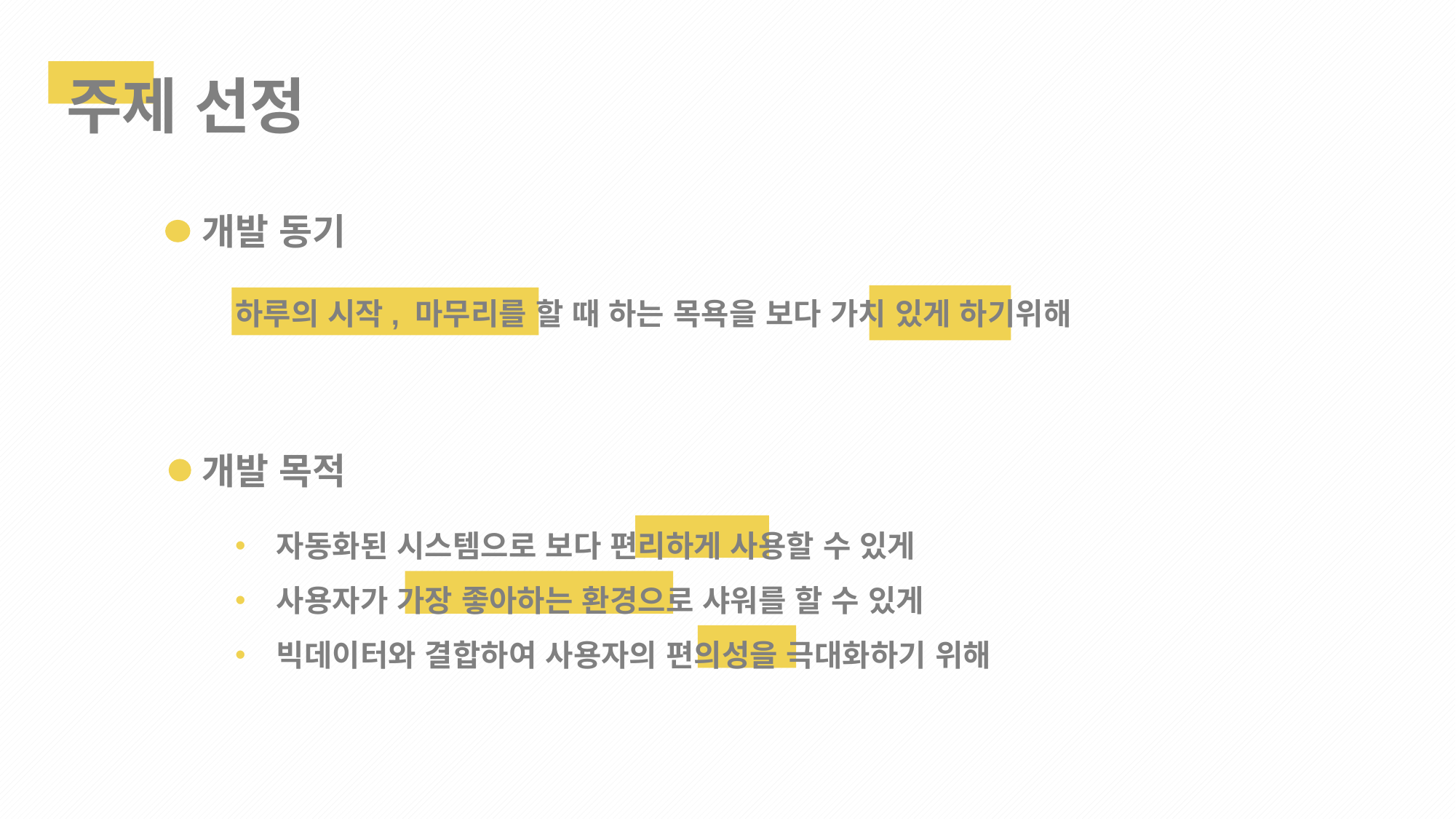

주제 선정
개발 동기

하루의 시작, 마무리를 할 때 하는 목욕을 보다 가치 있게 하기위해
개발 목적

자동화된 시스템으로 보다 편리하게 사용할 수 있게
사용자가 가장 좋아하는 환경으로 샤워를 할 수 있게
빅데이터와 결합하여 사용자의 편의성을 극대화하기 위해